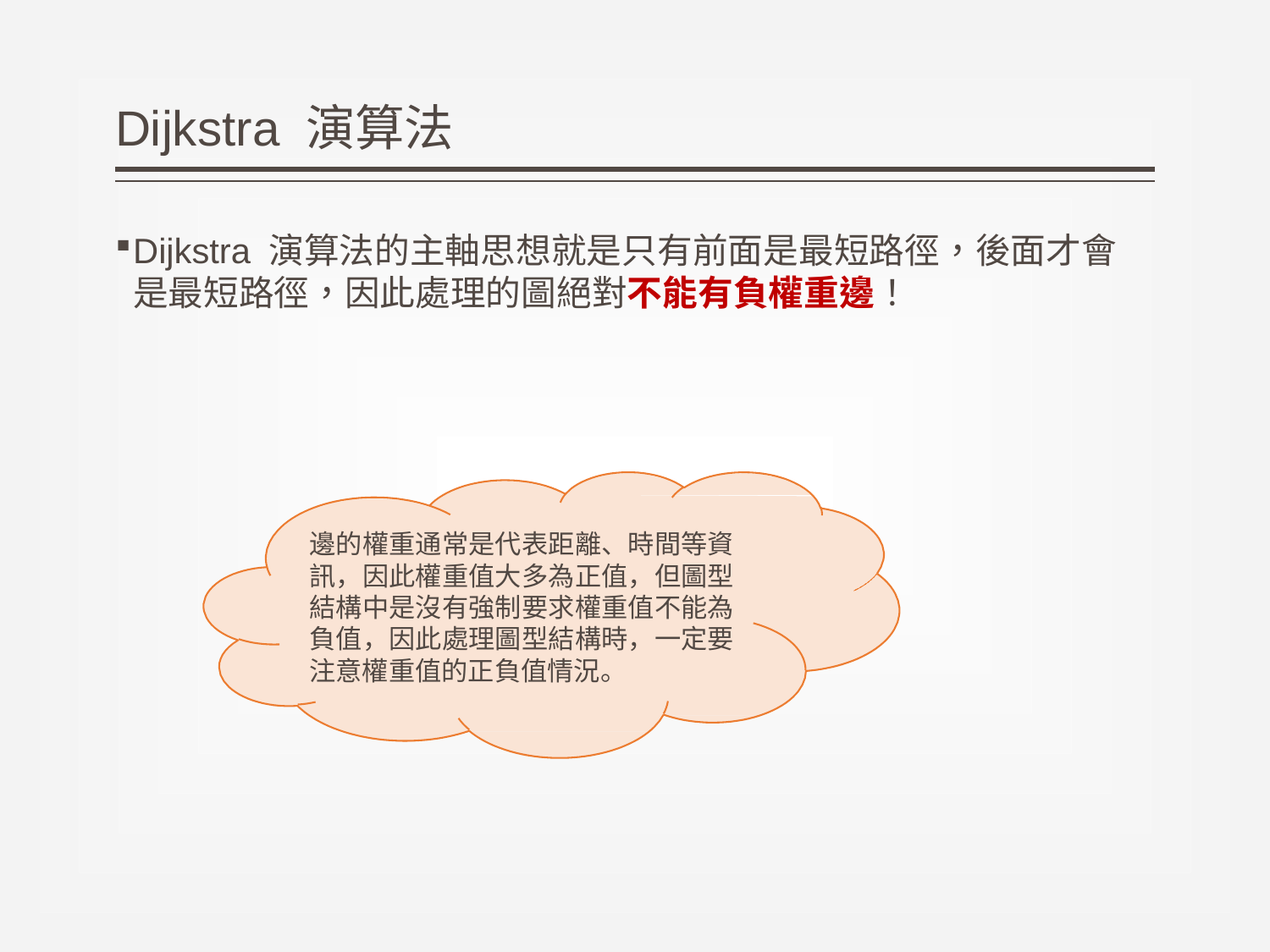

# Dijkstra 演算法
Dijkstra 演算法的主軸思想就是只有前面是最短路徑，後面才會 是最短路徑，因此處理的圖絕對不能有負權重邊！

邊的權重通常是代表距離、時間等資 訊，因此權重值大多為正值，但圖型 結構中是沒有強制要求權重值不能為 負值，因此處理圖型結構時，一定要 注意權重值的正負值情況。